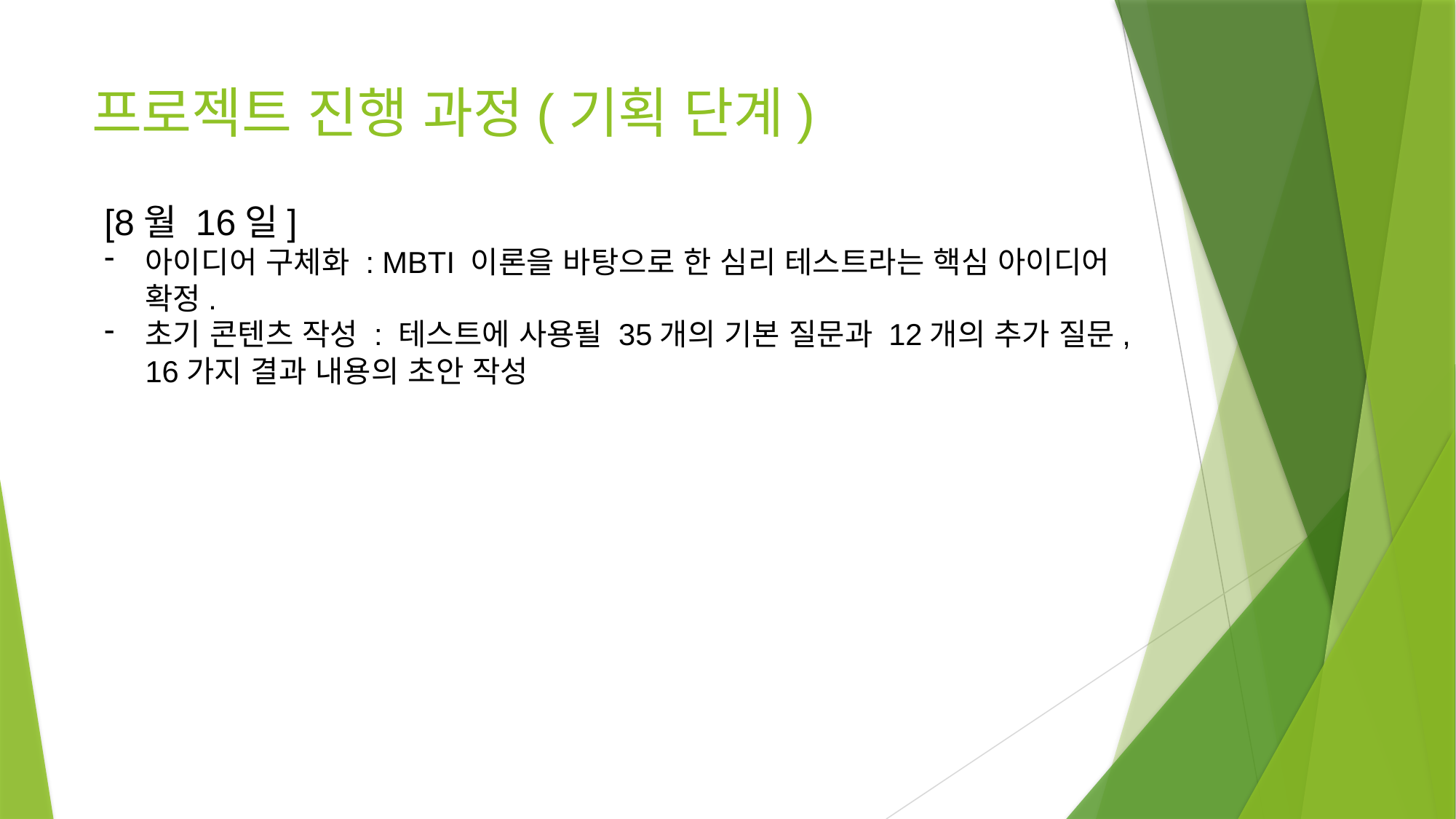

# 프로젝트 진행 과정(기획 단계)
[8월 16일]
아이디어 구체화 : MBTI 이론을 바탕으로 한 심리 테스트라는 핵심 아이디어 확정.
초기 콘텐츠 작성 : 테스트에 사용될 35개의 기본 질문과 12개의 추가 질문, 16가지 결과 내용의 초안 작성